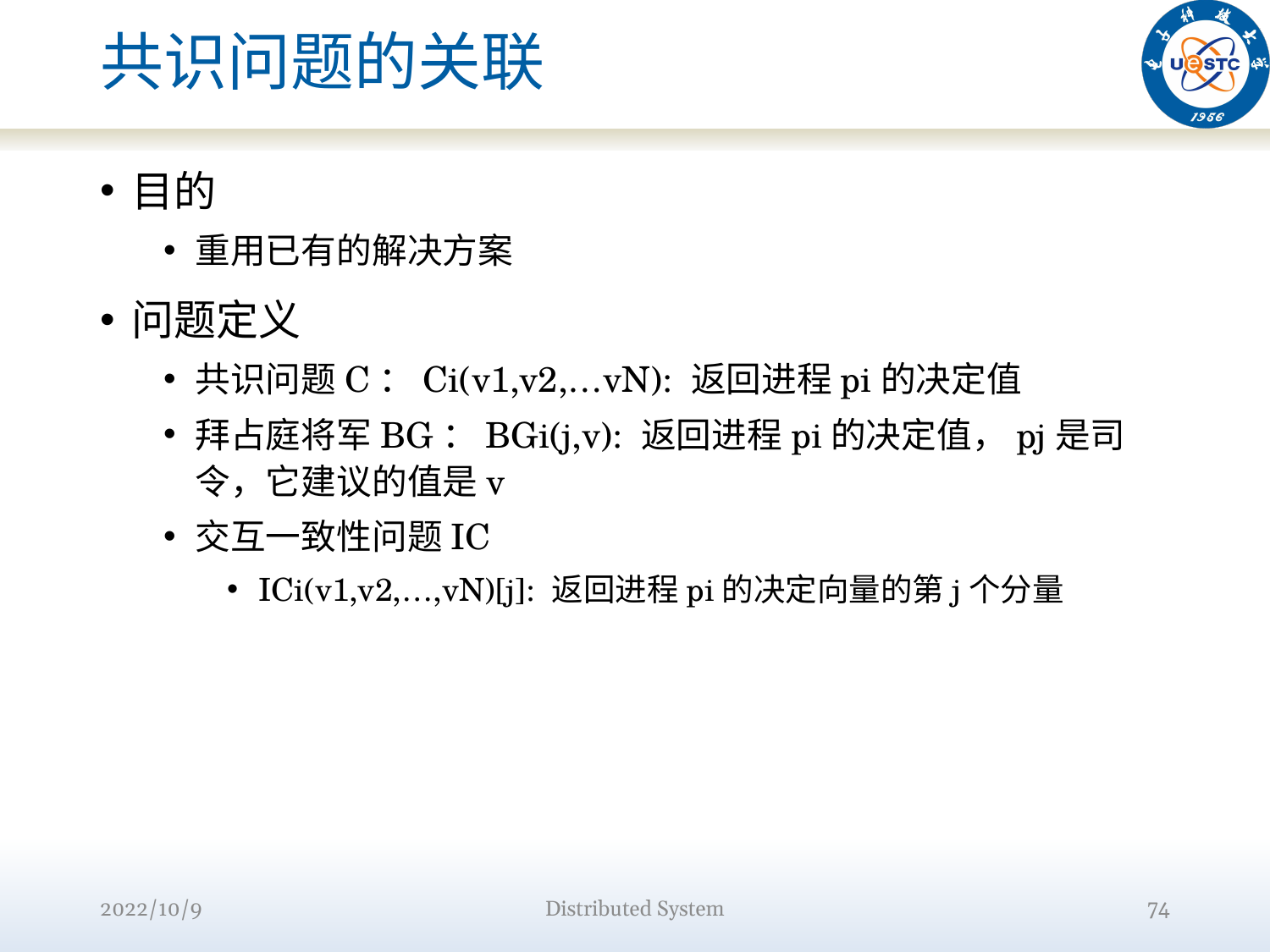

# 共识问题的关联
目的
重用已有的解决方案
问题定义
共识问题C：Ci(v1,v2,…vN): 返回进程pi的决定值
拜占庭将军BG：BGi(j,v): 返回进程pi的决定值，pj是司令，它建议的值是v
交互一致性问题IC
ICi(v1,v2,…,vN)[j]: 返回进程pi的决定向量的第j个分量
2022/10/9
Distributed System
74